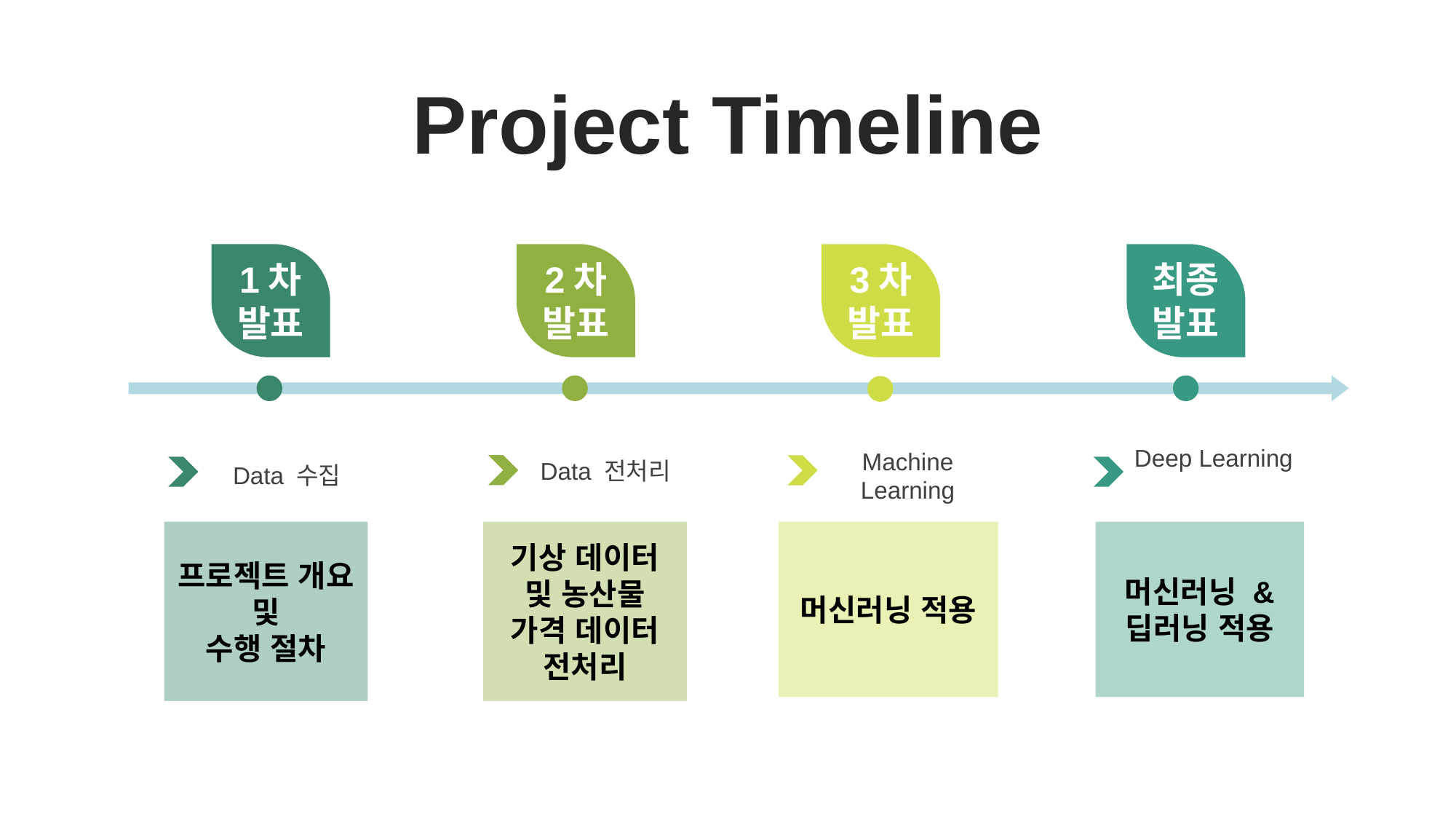

Project Timeline

1차
발표
2차
발표
3차
발표
최종
발표

Deep Learning

Machine Learning

Data 전처리

Data 수집

프로젝트 개요 및
수행 절차
머신러닝 적용
머신러닝 & 딥러닝 적용
기상 데이터 및 농산물 가격 데이터 전처리